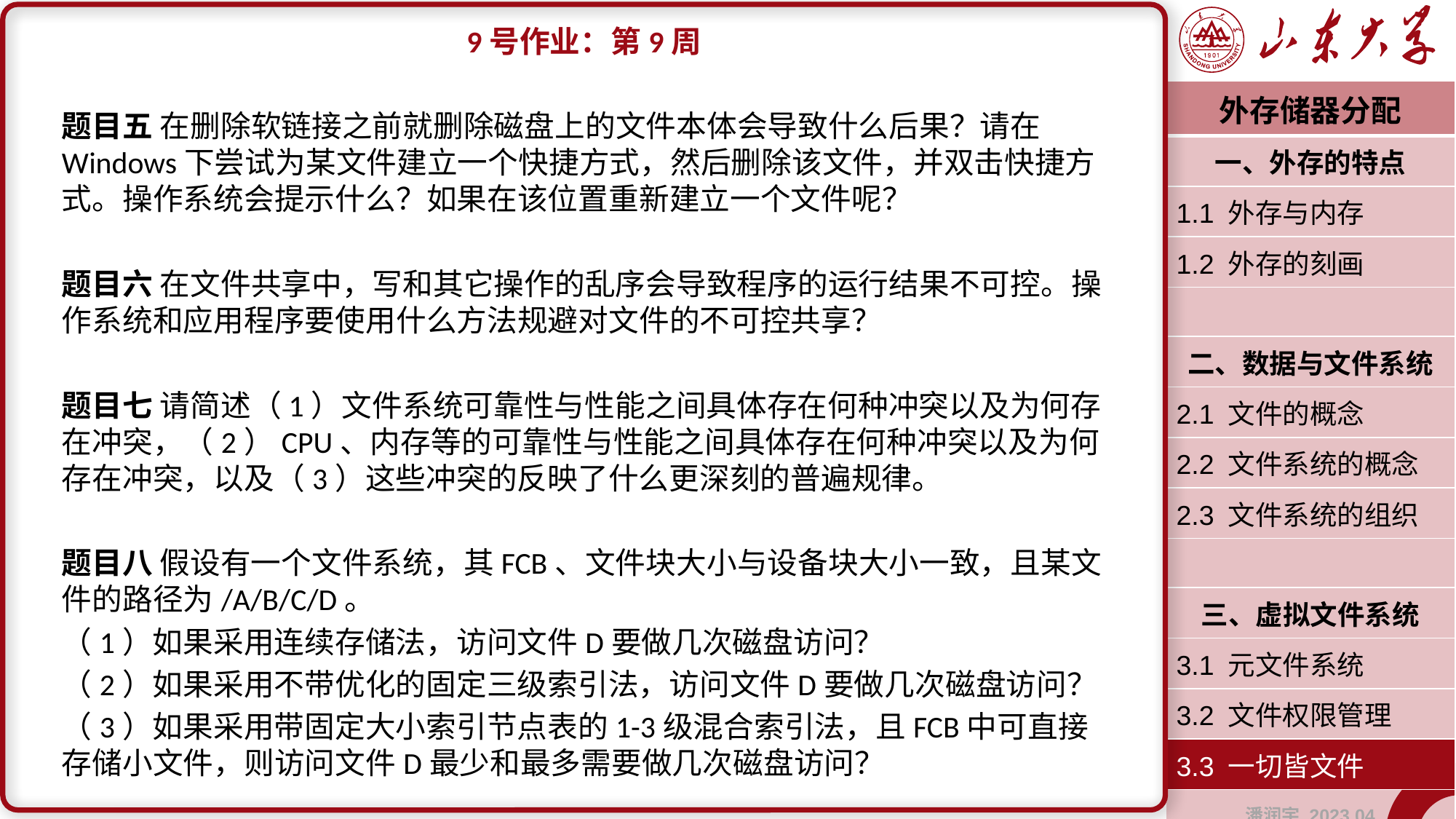

9号作业：第9周

题目五 在删除软链接之前就删除磁盘上的文件本体会导致什么后果？请在Windows下尝试为某文件建立一个快捷方式，然后删除该文件，并双击快捷方式。操作系统会提示什么？如果在该位置重新建立一个文件呢？

题目六 在文件共享中，写和其它操作的乱序会导致程序的运行结果不可控。操作系统和应用程序要使用什么方法规避对文件的不可控共享？

题目七 请简述（1）文件系统可靠性与性能之间具体存在何种冲突以及为何存在冲突，（2）CPU、内存等的可靠性与性能之间具体存在何种冲突以及为何存在冲突，以及（3）这些冲突的反映了什么更深刻的普遍规律。

题目八 假设有一个文件系统，其FCB、文件块大小与设备块大小一致，且某文件的路径为/A/B/C/D。
（1）如果采用连续存储法，访问文件D要做几次磁盘访问？
（2）如果采用不带优化的固定三级索引法，访问文件D要做几次磁盘访问？
（3）如果采用带固定大小索引节点表的1-3级混合索引法，且FCB中可直接存储小文件，则访问文件D最少和最多需要做几次磁盘访问？
| 外存储器分配 |
| --- |
| 一、外存的特点 |
| 1.1 外存与内存 |
| 1.2 外存的刻画 |
|  |
| 二、数据与文件系统 |
| 2.1 文件的概念 |
| 2.2 文件系统的概念 |
| 2.3 文件系统的组织 |
|  |
| 三、虚拟文件系统 |
| 3.1 元文件系统 |
| 3.2 文件权限管理 |
| 3.3 一切皆文件 |
| 潘润宇 2023.04 |